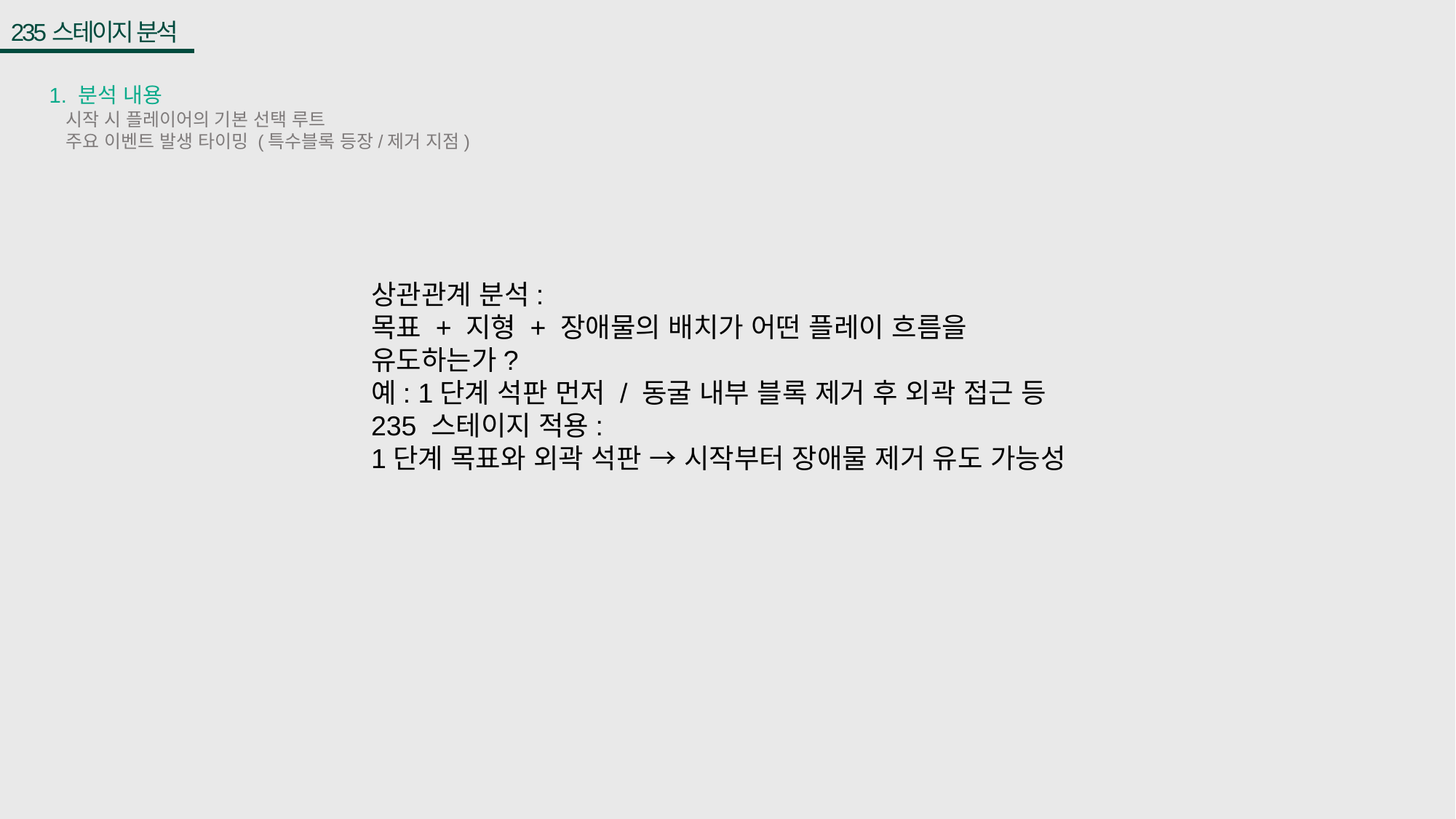

235스테이지 분석
1. 분석 내용
시작 시 플레이어의 기본 선택 루트
주요 이벤트 발생 타이밍 (특수블록 등장/제거 지점)
상관관계 분석:
목표 + 지형 + 장애물의 배치가 어떤 플레이 흐름을 유도하는가?
예: 1단계 석판 먼저 / 동굴 내부 블록 제거 후 외곽 접근 등
235 스테이지 적용:
1단계 목표와 외곽 석판 → 시작부터 장애물 제거 유도 가능성